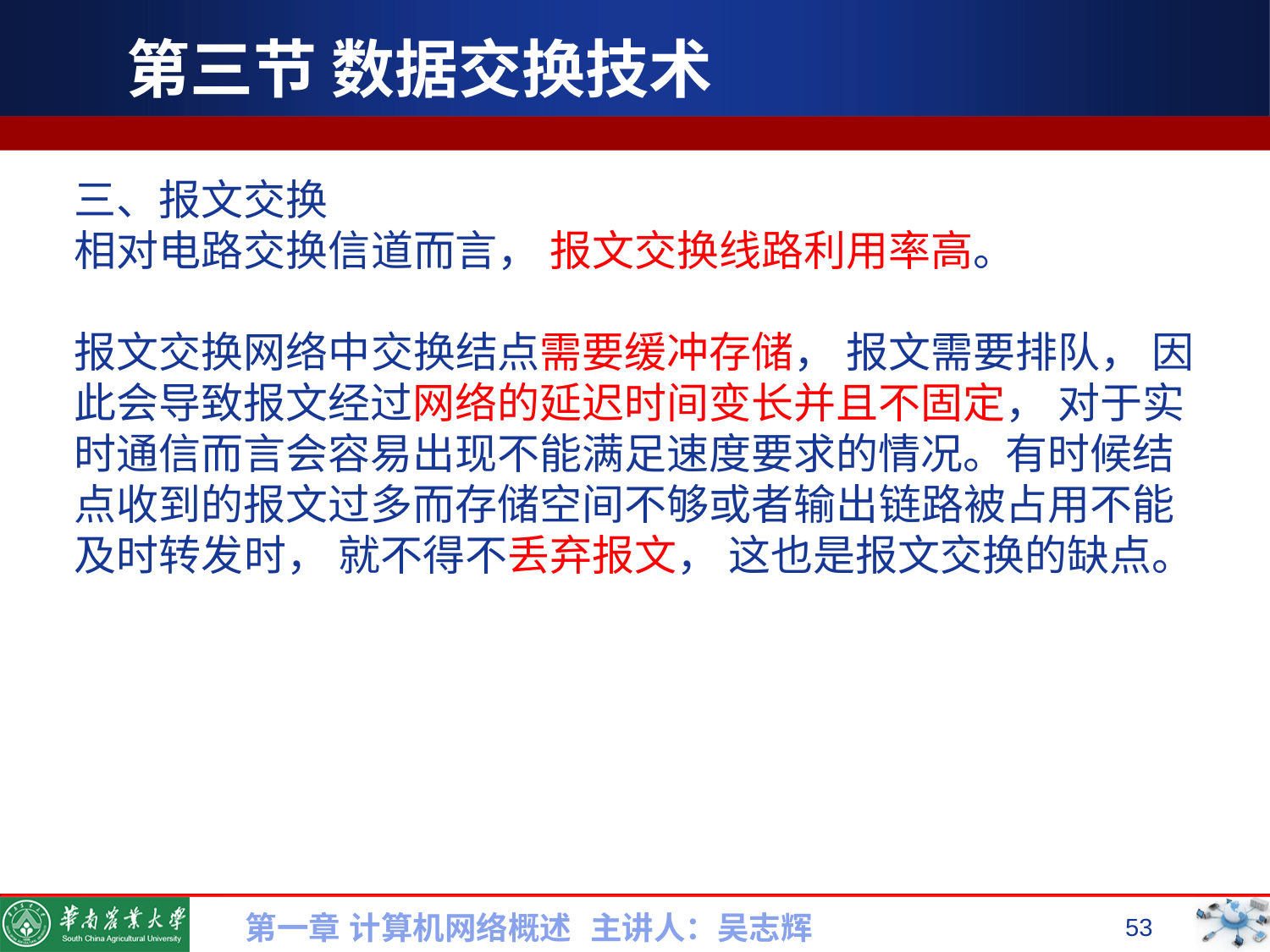

# 第三节 数据交换技术
三、报文交换
相对电路交换信道而言， 报文交换线路利用率高。

报文交换网络中交换结点需要缓冲存储， 报文需要排队， 因此会导致报文经过网络的延迟时间变长并且不固定， 对于实时通信而言会容易出现不能满足速度要求的情况。有时候结点收到的报文过多而存储空间不够或者输出链路被占用不能及时转发时， 就不得不丢弃报文， 这也是报文交换的缺点。
第一章 计算机网络概述  主讲人：吴志辉
53